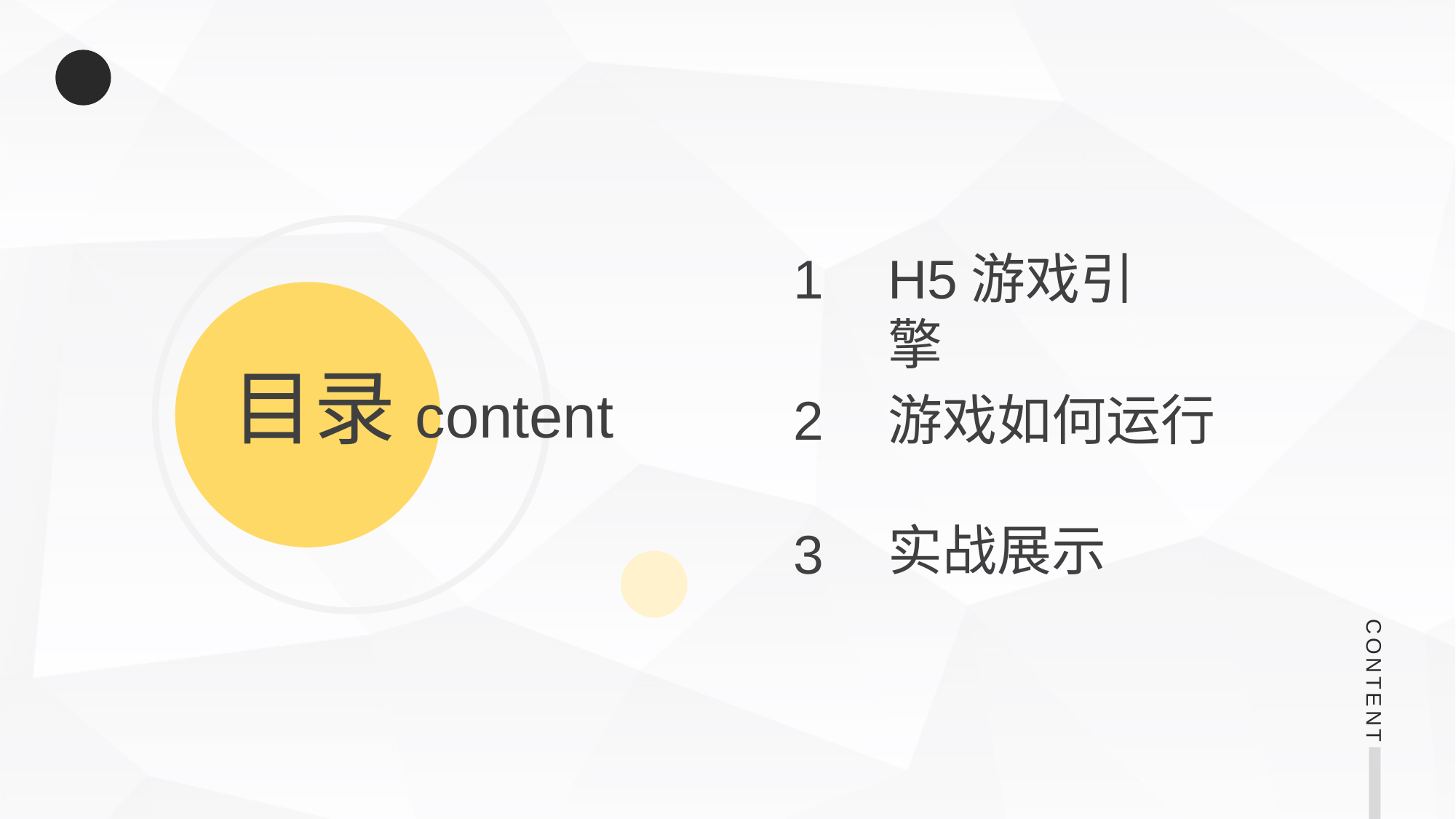

H5游戏引擎
1

目录content
2
游戏如何运行
实战展示
3

CONTENT